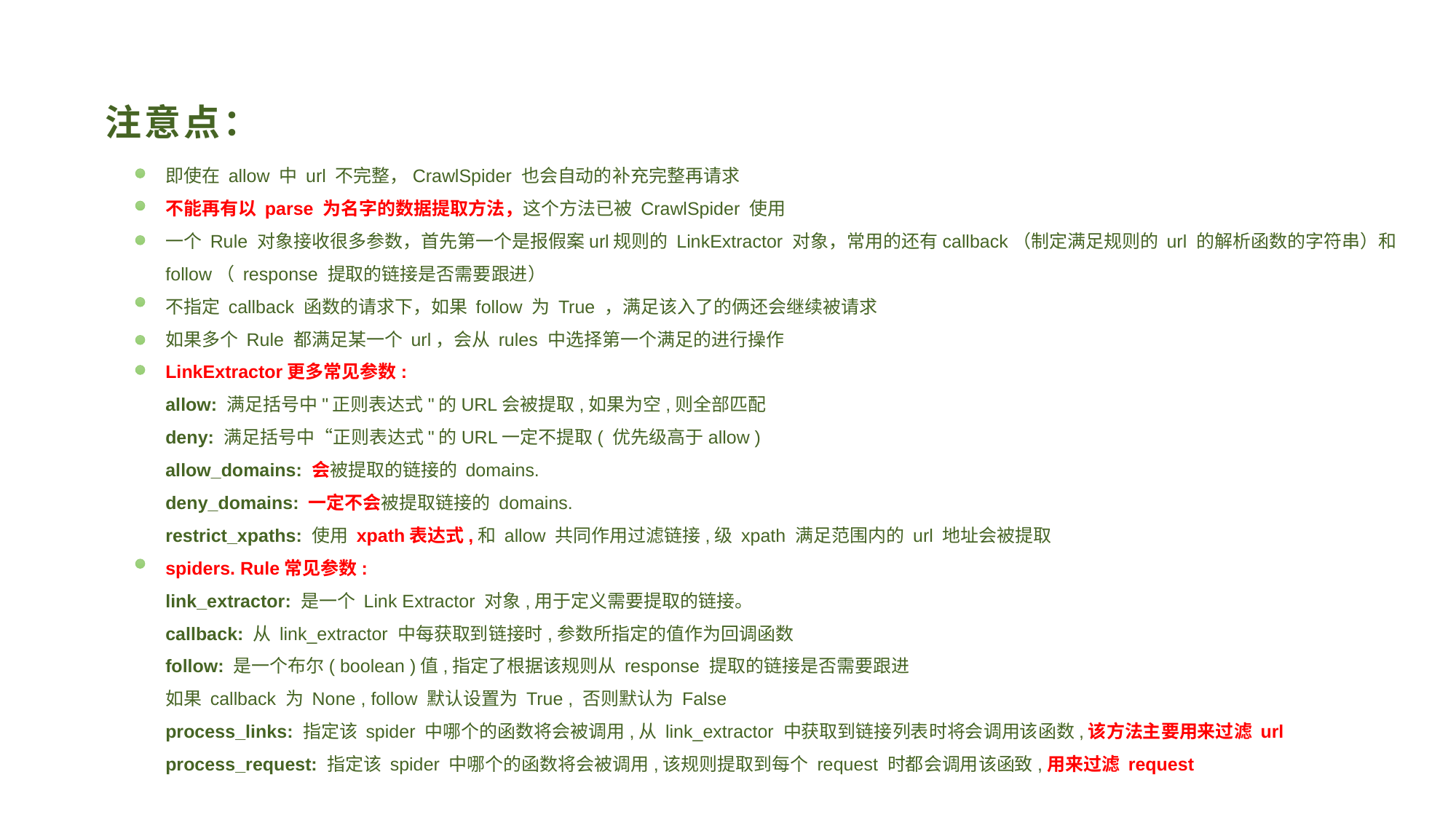

# 注意点：
即使在 allow 中 url 不完整，CrawlSpider 也会自动的补充完整再请求
不能再有以 parse 为名字的数据提取方法，这个方法已被 CrawlSpider 使用
一个 Rule 对象接收很多参数，首先第一个是报假案url规则的 LinkExtractor 对象，常用的还有callback（制定满足规则的 url 的解析函数的字符串）和 follow（ response 提取的链接是否需要跟进）
不指定 callback 函数的请求下，如果 follow 为 True ，满足该入了的俩还会继续被请求
如果多个 Rule 都满足某一个 url，会从 rules 中选择第一个满足的进行操作
LinkExtractor更多常见参数:
allow: 满足括号中"正则表达式"的URL会被提取,如果为空,则全部匹配
deny: 满足括号中“正则表达式"的URL一定不提取( 优先级高于allow )
allow_domains: 会被提取的链接的 domains.
deny_domains: 一定不会被提取链接的 domains.
restrict_xpaths: 使用 xpath表达式,和 allow 共同作用过滤链接,级 xpath 满足范围内的 url 地址会被提取
spiders. Rule常见参数:
link_extractor: 是一个 Link Extractor 对象,用于定义需要提取的链接。
callback: 从 link_extractor 中每获取到链接时,参数所指定的值作为回调函数
follow: 是一个布尔( boolean )值,指定了根据该规则从 response 提取的链接是否需要跟进
如果 callback 为 None , follow 默认设置为 True , 否则默认为 False
process_links: 指定该 spider 中哪个的函数将会被调用,从 link_extractor 中获取到链接列表时将会调用该函数,该方法主要用来过滤 url
process_request: 指定该 spider 中哪个的函数将会被调用,该规则提取到每个 request 时都会调用该函致,用来过滤 request